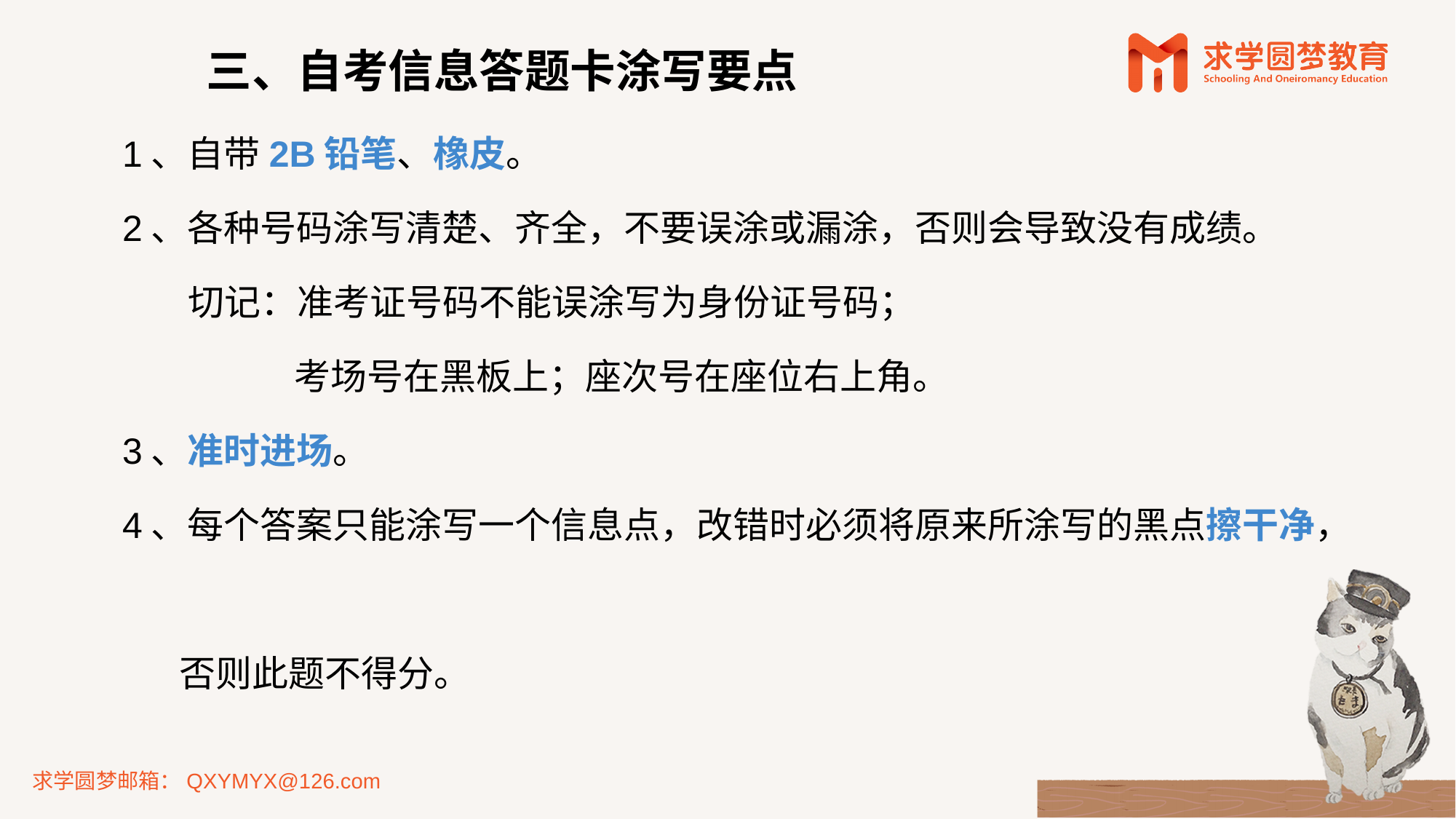

三、自考信息答题卡涂写要点
# 1、自带2B铅笔、橡皮。 2、各种号码涂写清楚、齐全，不要误涂或漏涂，否则会导致没有成绩。 切记：准考证号码不能误涂写为身份证号码； 考场号在黑板上；座次号在座位右上角。 3、准时进场。 4、每个答案只能涂写一个信息点，改错时必须将原来所涂写的黑点擦干净， 否则此题不得分。